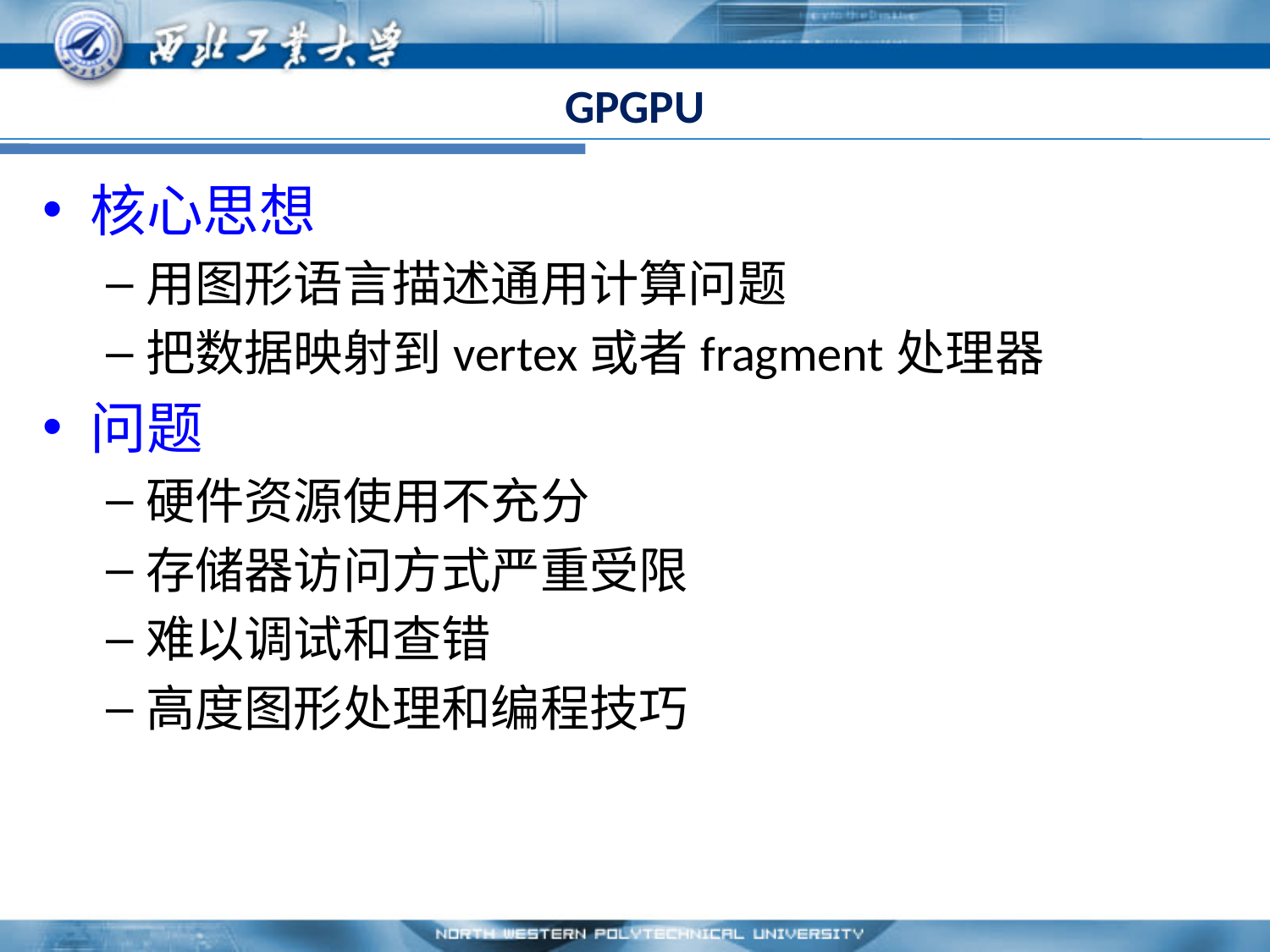

# GPGPU
核心思想
用图形语言描述通用计算问题
把数据映射到vertex或者fragment处理器
问题
硬件资源使用不充分
存储器访问方式严重受限
难以调试和查错
高度图形处理和编程技巧